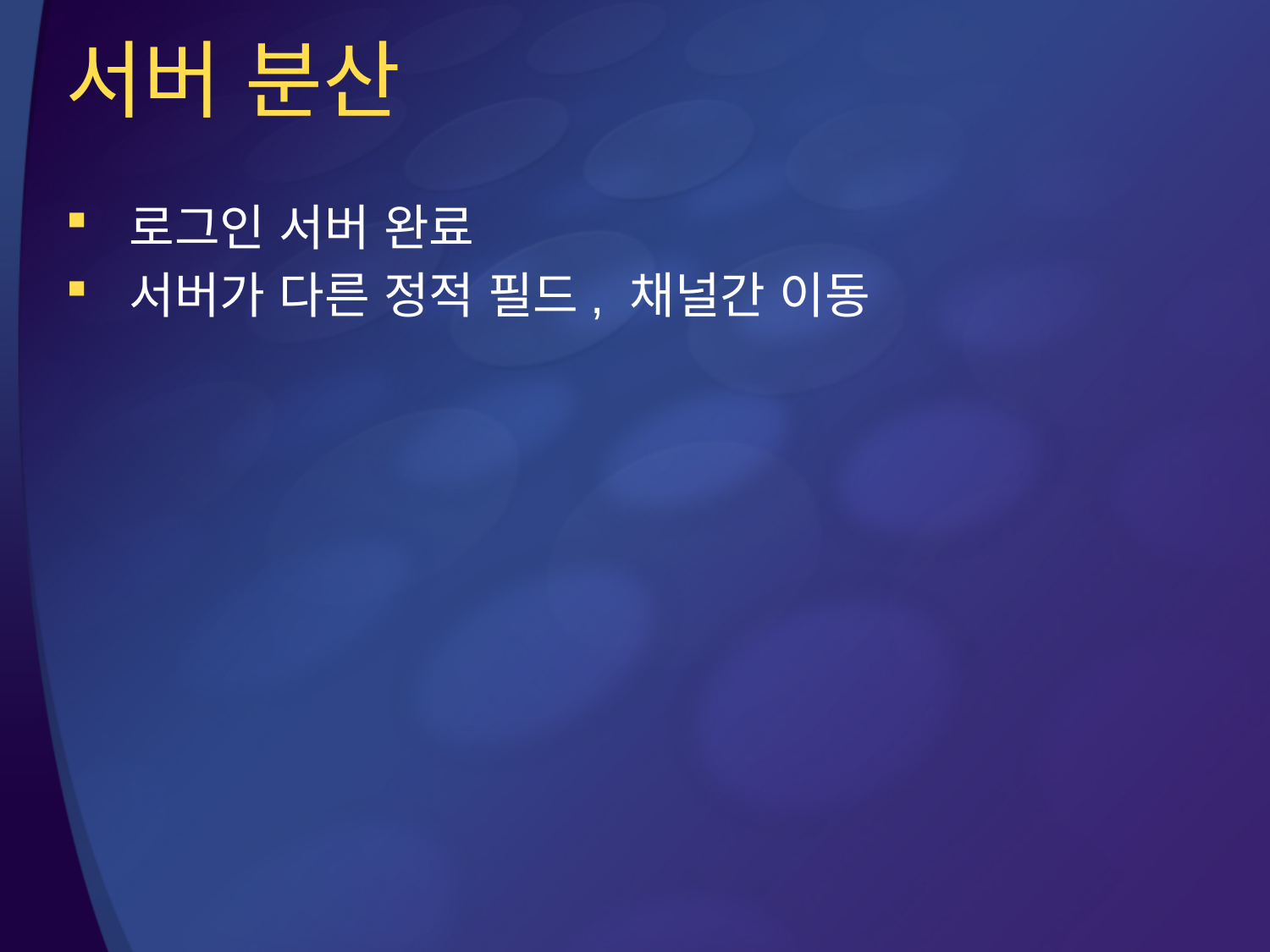

# 서버 분산
로그인 서버 완료
서버가 다른 정적 필드, 채널간 이동